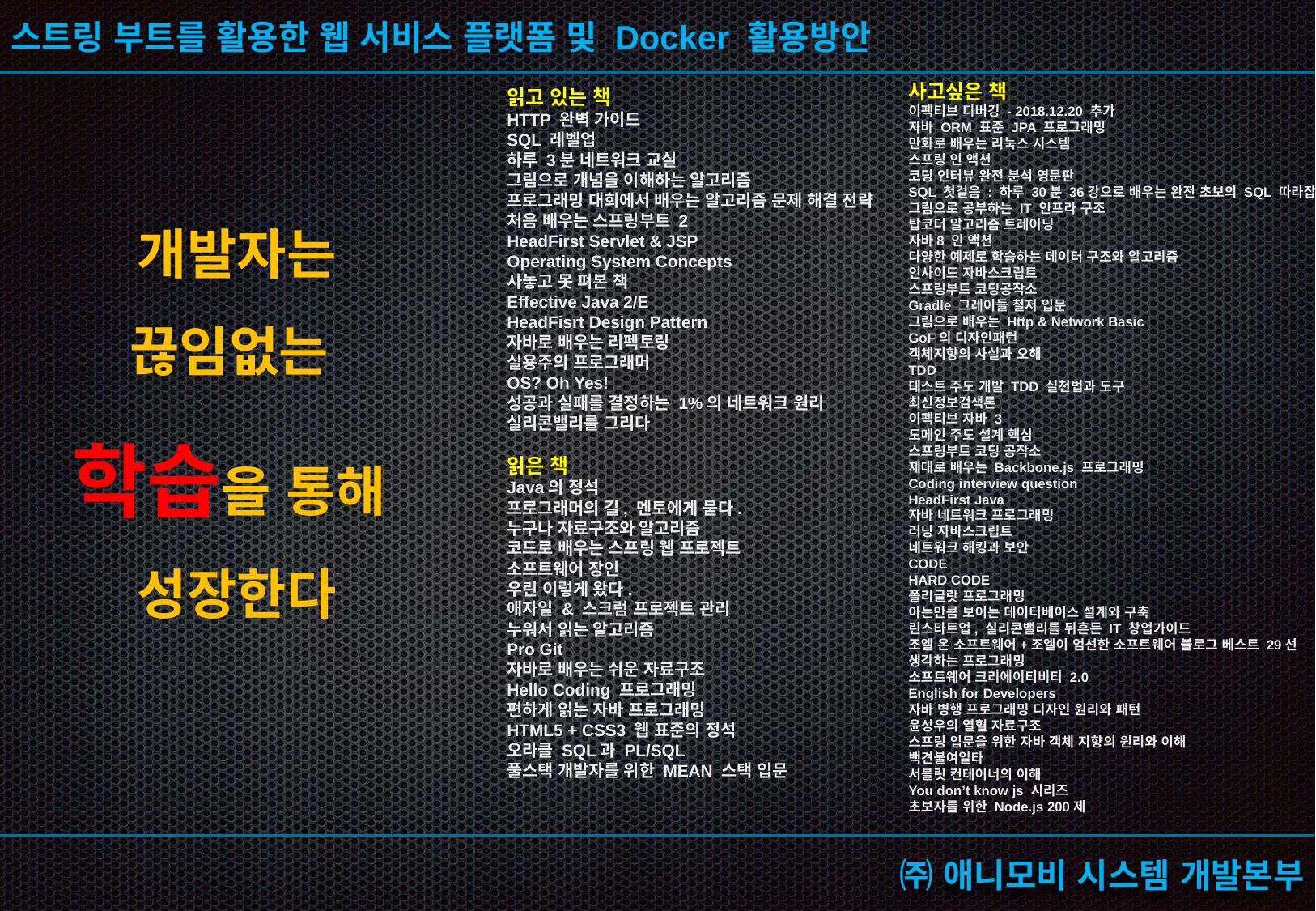

사고싶은 책
이펙티브 디버깅 - 2018.12.20 추가
자바 ORM 표준 JPA 프로그래밍
만화로 배우는 리눅스 시스템
스프링 인 액션
코딩 인터뷰 완전 분석 영문판
SQL 첫걸음 : 하루 30분 36강으로 배우는 완전 초보의 SQL 따라잡기
그림으로 공부하는 IT 인프라 구조
탑코더 알고리즘 트레이닝
자바8 인 액션
다양한 예제로 학습하는 데이터 구조와 알고리즘
인사이드 자바스크립트
스프링부트 코딩공작소
Gradle 그레이들 철저 입문
그림으로 배우는 Http & Network Basic
GoF의 디자인패턴
객체지향의 사실과 오해
TDD
테스트 주도 개발 TDD 실천법과 도구
최신정보검색론
이펙티브 자바 3
도메인 주도 설계 핵심
스프링부트 코딩 공작소
제대로 배우는 Backbone.js 프로그래밍
Coding interview question
HeadFirst Java
자바 네트워크 프로그래밍
러닝 자바스크립트
네트워크 해킹과 보안
CODE
HARD CODE
폴리글랏 프로그래밍
아는만큼 보이는 데이터베이스 설계와 구축
린스타트업, 실리콘밸리를 뒤흔든 IT 창업가이드
조엘 온 소프트웨어+조엘이 엄선한 소프트웨어 블로그 베스트 29선
생각하는 프로그래밍
소프트웨어 크리에이티비티 2.0
English for Developers
자바 병행 프로그래밍 디자인 원리와 패턴
윤성우의 열혈 자료구조
스프링 입문을 위한 자바 객체 지향의 원리와 이해
백견불여일타
서블릿 컨테이너의 이해
You don’t know js 시리즈
초보자를 위한 Node.js 200제
읽고 있는 책
HTTP 완벽 가이드
SQL 레벨업
하루 3분 네트워크 교실
그림으로 개념을 이해하는 알고리즘
프로그래밍 대회에서 배우는 알고리즘 문제 해결 전략
처음 배우는 스프링부트 2
HeadFirst Servlet & JSP
Operating System Concepts
사놓고 못 펴본 책
Effective Java 2/E
HeadFisrt Design Pattern
자바로 배우는 리펙토링
실용주의 프로그래머
OS? Oh Yes!
성공과 실패를 결정하는 1%의 네트워크 원리
실리콘밸리를 그리다

읽은 책
Java의 정석
프로그래머의 길, 멘토에게 묻다.
누구나 자료구조와 알고리즘
코드로 배우는 스프링 웹 프로젝트
소프트웨어 장인
우린 이렇게 왔다.
애자일 & 스크럼 프로젝트 관리
누워서 읽는 알고리즘
Pro Git
자바로 배우는 쉬운 자료구조
Hello Coding 프로그래밍
편하게 읽는 자바 프로그래밍
HTML5 + CSS3 웹 표준의 정석
오라클 SQL과 PL/SQL
풀스택 개발자를 위한 MEAN 스택 입문
개발자는
끊임없는
학습을 통해
성장한다